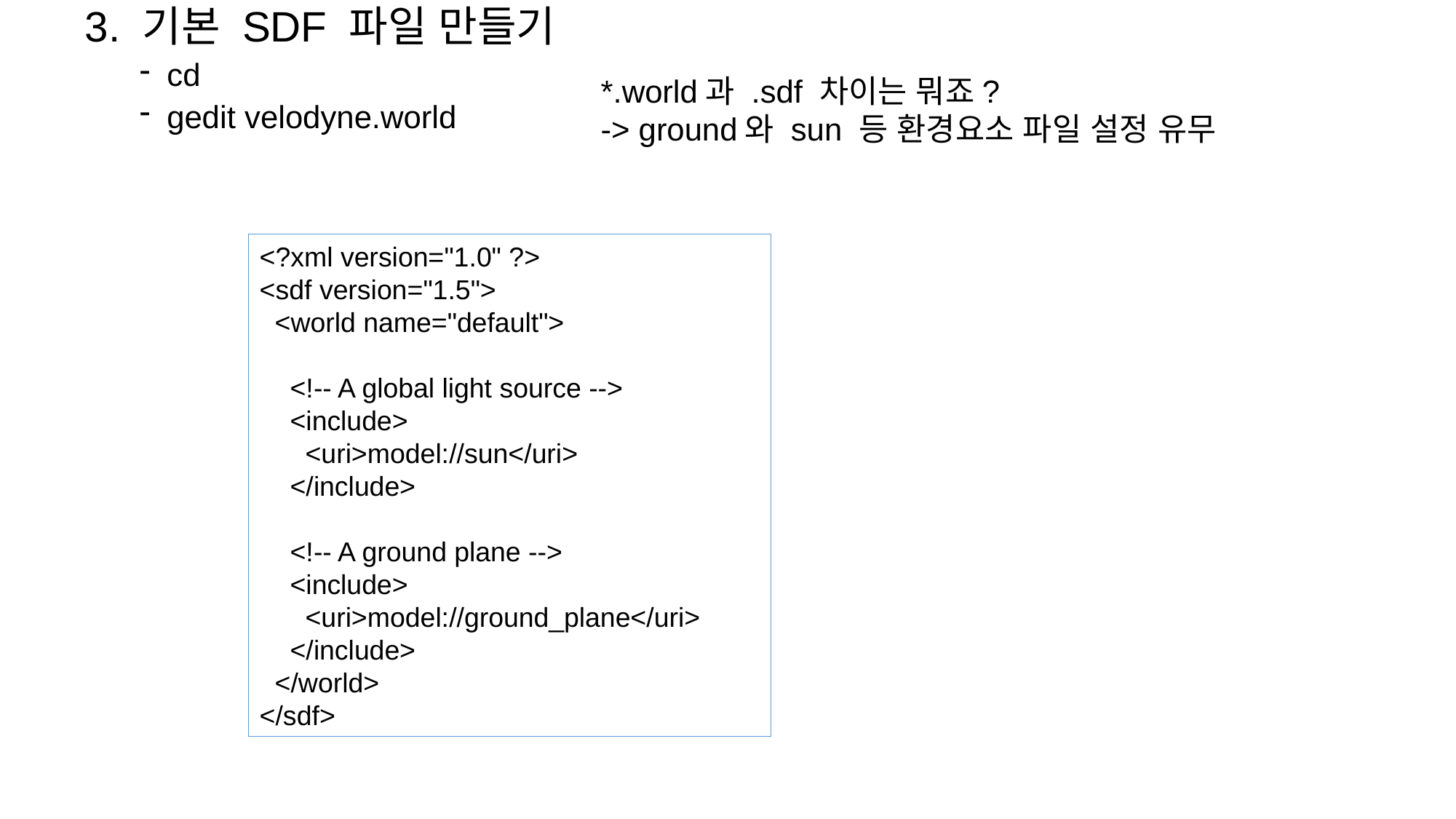

3. 기본 SDF 파일 만들기
cd
gedit velodyne.world

*.world과 .sdf 차이는 뭐죠?
-> ground와 sun 등 환경요소 파일 설정 유무
<?xml version="1.0" ?>
<sdf version="1.5">
  <world name="default">

    <!-- A global light source -->
    <include>
      <uri>model://sun</uri>
    </include>

    <!-- A ground plane -->
    <include>
      <uri>model://ground_plane</uri>
    </include>
  </world>
</sdf>